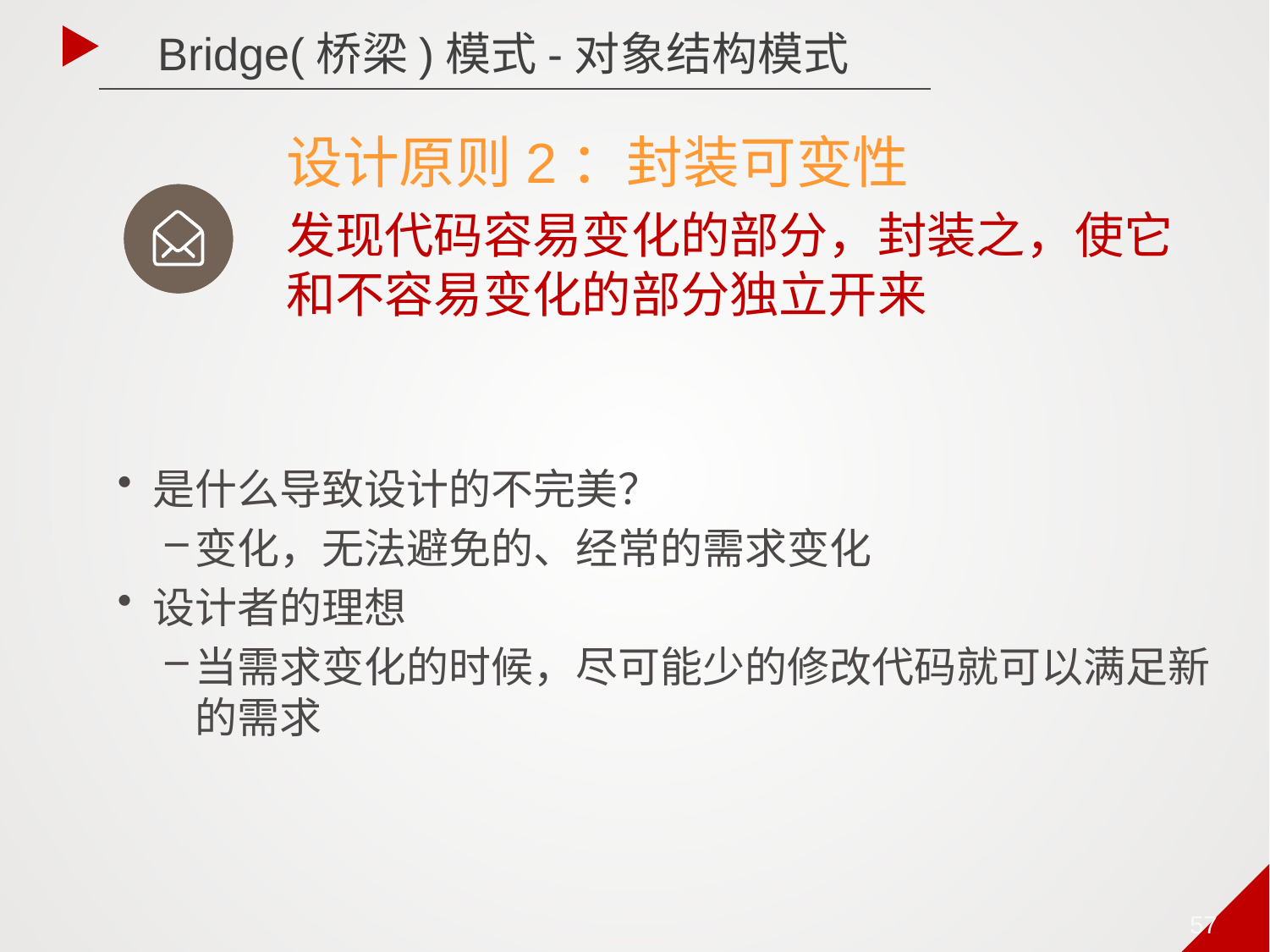

Bridge(桥梁)模式-对象结构模式

设计原则2：封装可变性
发现代码容易变化的部分，封装之，使它和不容易变化的部分独立开来

是什么导致设计的不完美？
变化，无法避免的、经常的需求变化
设计者的理想
当需求变化的时候，尽可能少的修改代码就可以满足新的需求